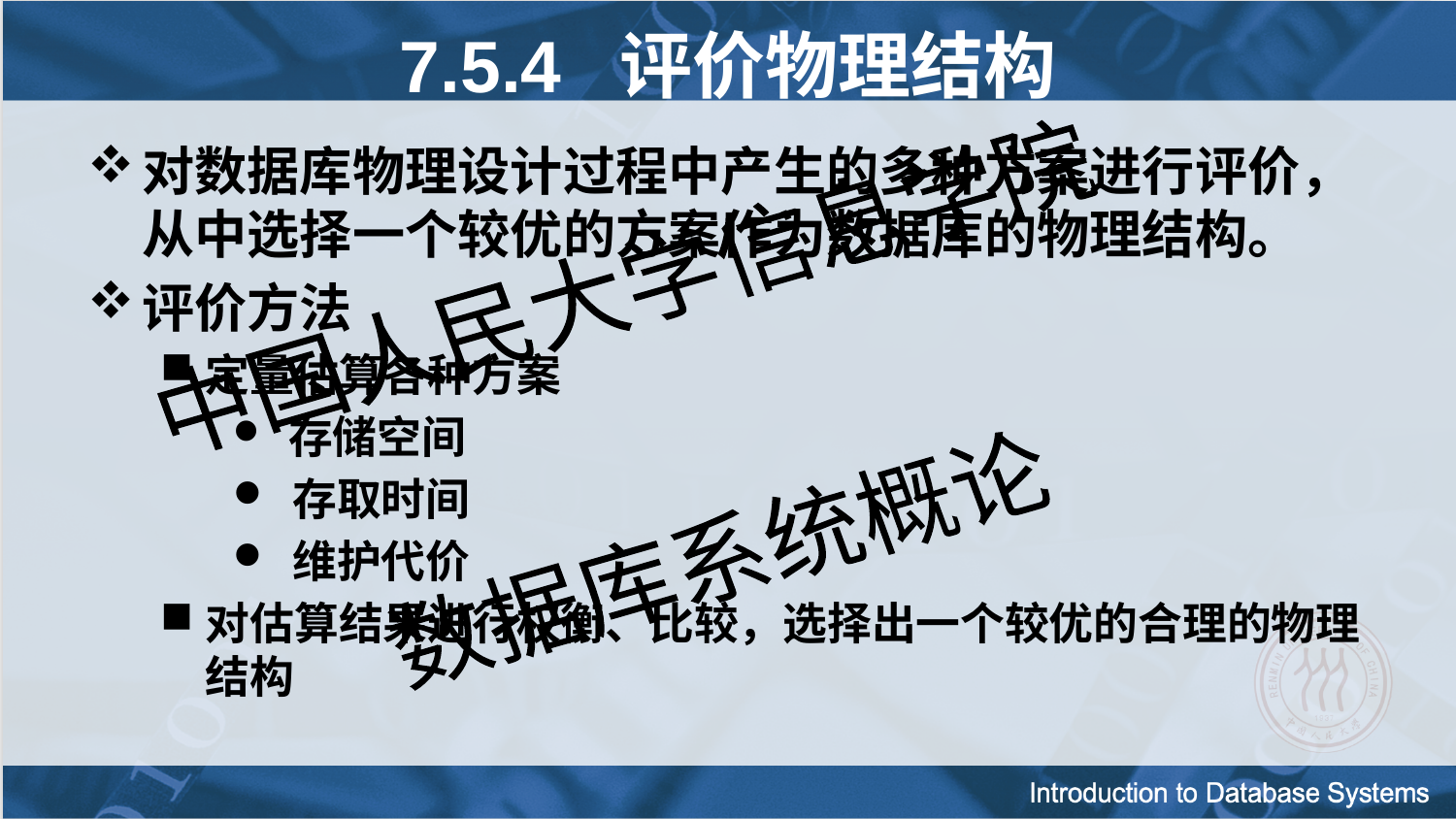

7.5.4  评价物理结构
对数据库物理设计过程中产生的多种方案进行评价，从中选择一个较优的方案作为数据库的物理结构。
评价方法
定量估算各种方案
 存储空间
 存取时间
 维护代价
对估算结果进行权衡、比较，选择出一个较优的合理的物理结构